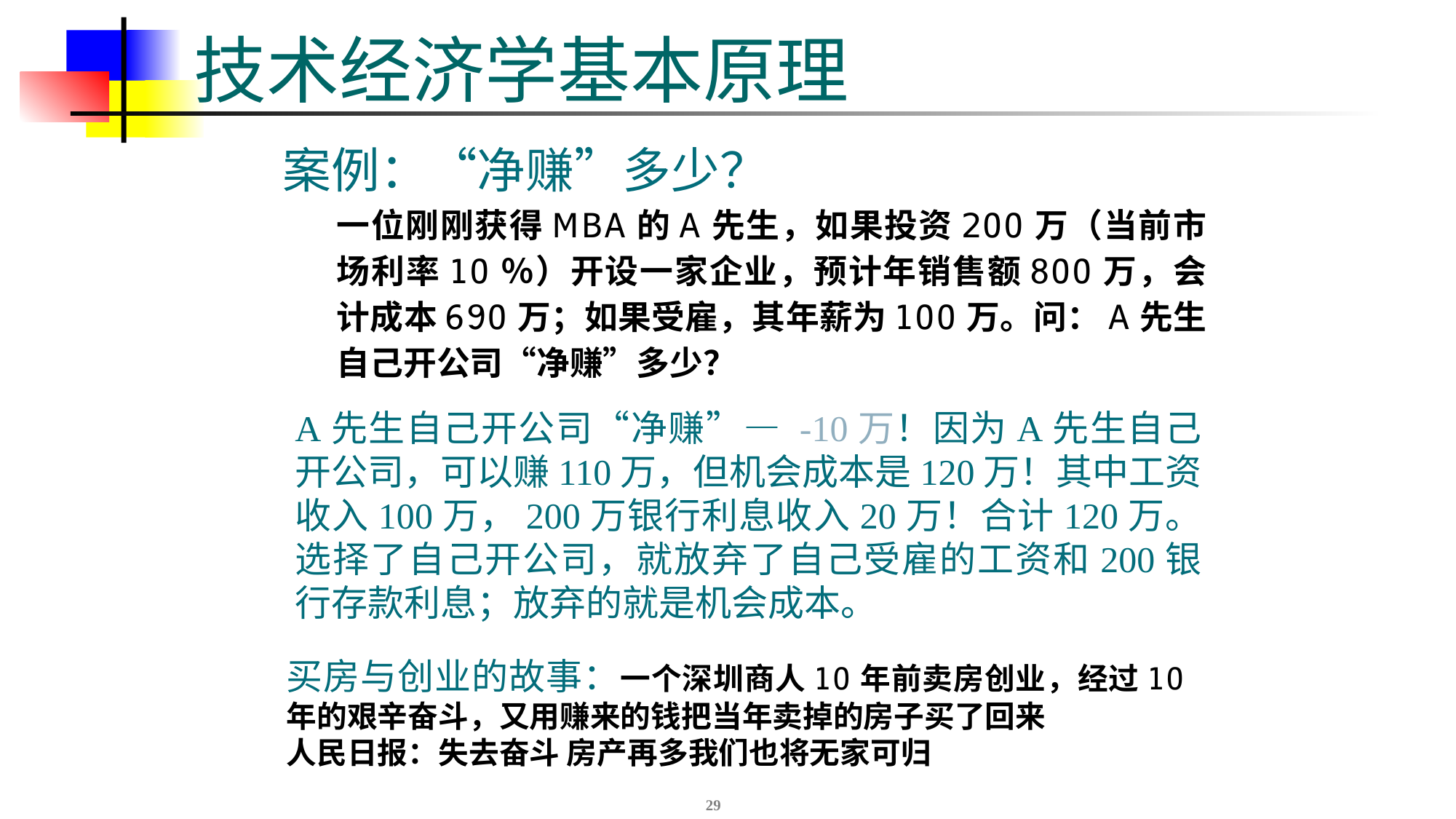

# 技术经济学基本原理
案例：“净赚”多少？
一位刚刚获得MBA的A先生，如果投资200万（当前市场利率10％）开设一家企业，预计年销售额800万，会计成本690万；如果受雇，其年薪为100万。问：A先生自己开公司“净赚”多少？
A先生自己开公司“净赚”— -10万！因为A先生自己开公司，可以赚110万，但机会成本是120万！其中工资收入100万，200万银行利息收入20万！合计120万。选择了自己开公司，就放弃了自己受雇的工资和200银行存款利息；放弃的就是机会成本。
买房与创业的故事：一个深圳商人10年前卖房创业，经过10年的艰辛奋斗，又用赚来的钱把当年卖掉的房子买了回来
人民日报：失去奋斗 房产再多我们也将无家可归
29